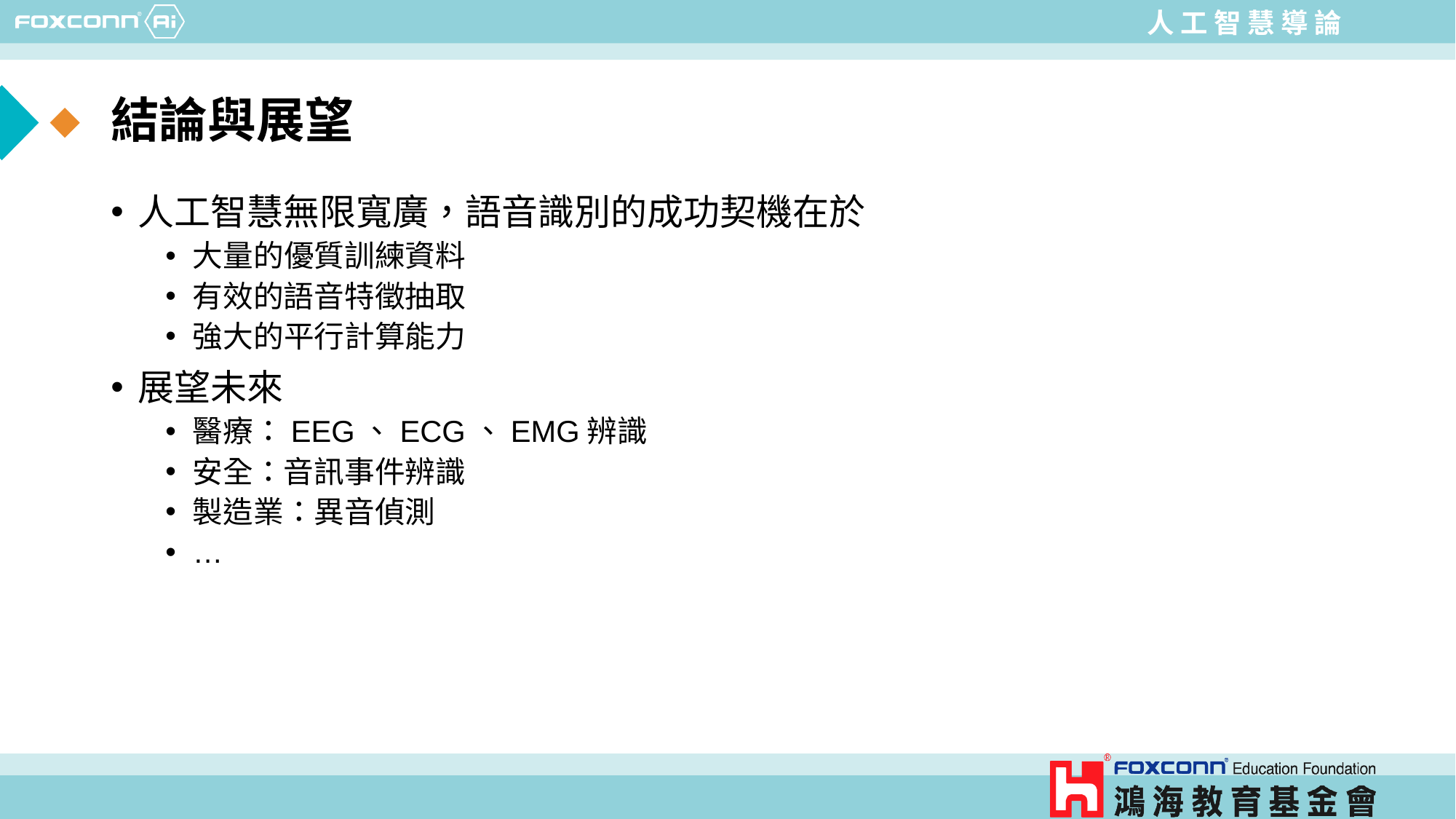

# 結論與展望
人工智慧無限寬廣，語音識別的成功契機在於
大量的優質訓練資料
有效的語音特徵抽取
強大的平行計算能力
展望未來
醫療：EEG、ECG、EMG辨識
安全：音訊事件辨識
製造業：異音偵測
…